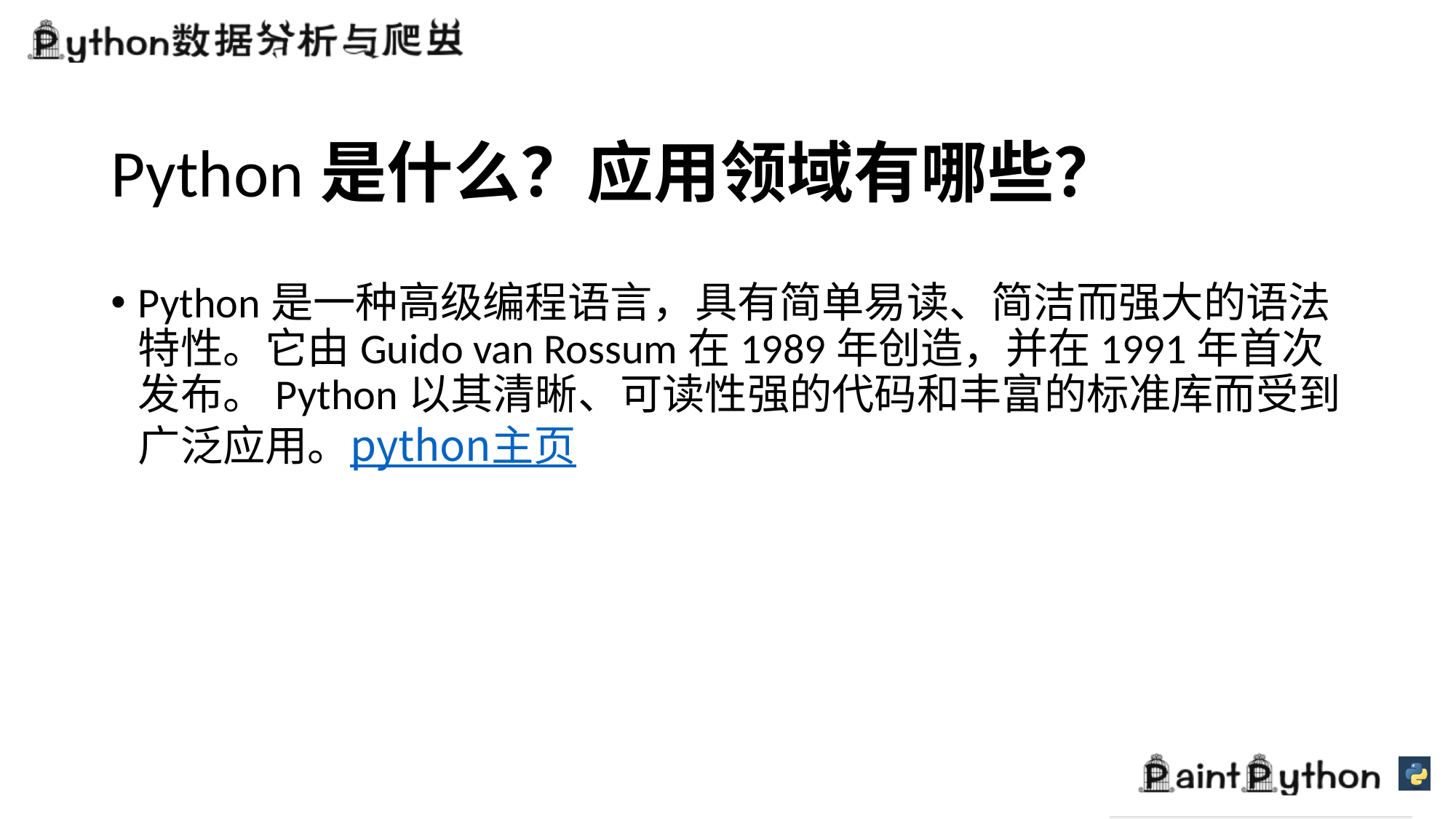

# Python是什么？应用领域有哪些？
Python是一种高级编程语言，具有简单易读、简洁而强大的语法特性。它由Guido van Rossum在1989年创造，并在1991年首次发布。Python以其清晰、可读性强的代码和丰富的标准库而受到广泛应用。python主页